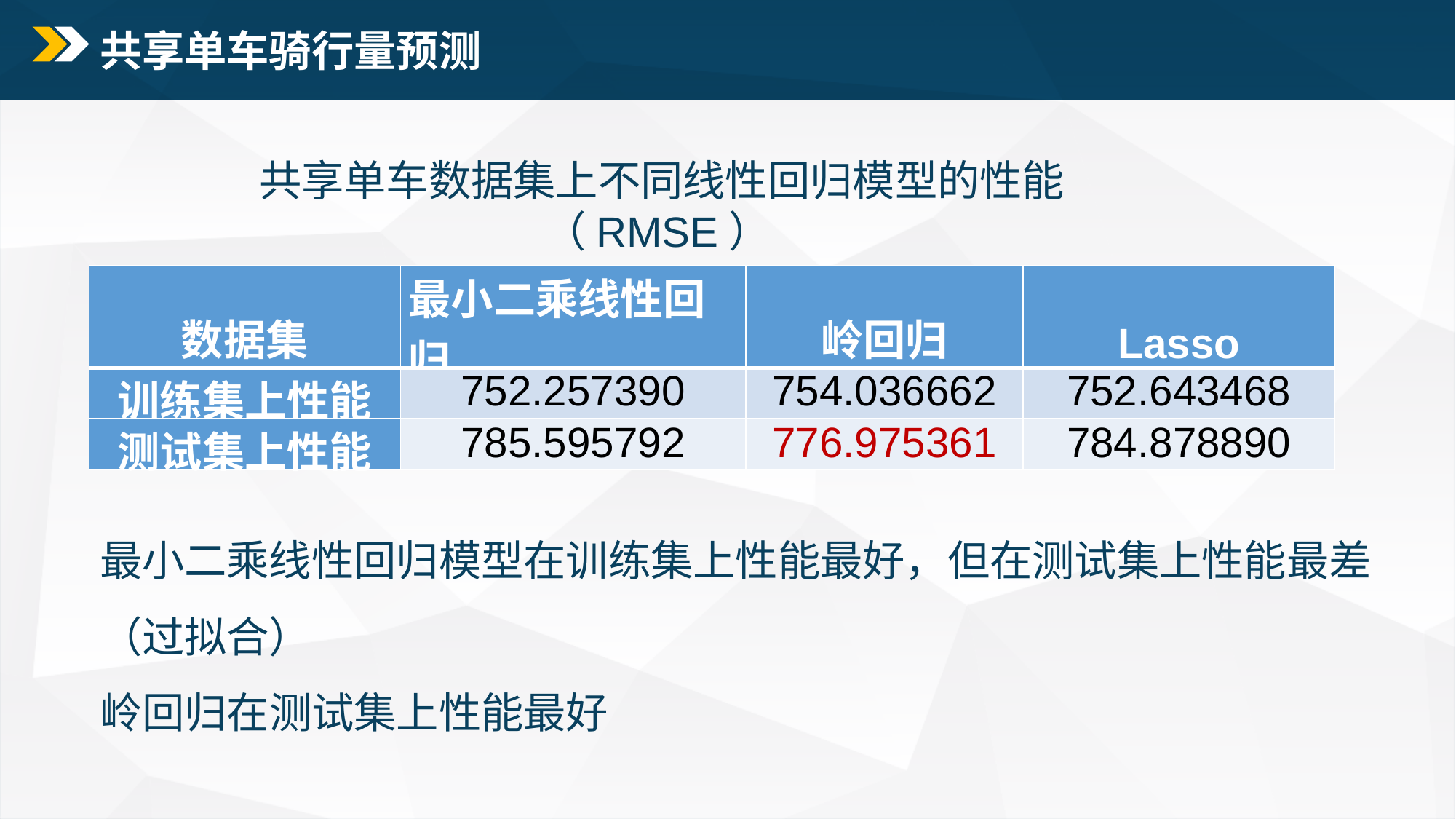

# 共享单车骑行量预测
共享单车数据集上不同线性回归模型的性能
（RMSE）
| 数据集 | 最小二乘线性回归 | 岭回归 | Lasso |
| --- | --- | --- | --- |
| 训练集上性能 | 752.257390 | 754.036662 | 752.643468 |
| 测试集上性能 | 785.595792 | 776.975361 | 784.878890 |
最小二乘线性回归模型在训练集上性能最好，但在测试集上性能最差（过拟合）
岭回归在测试集上性能最好